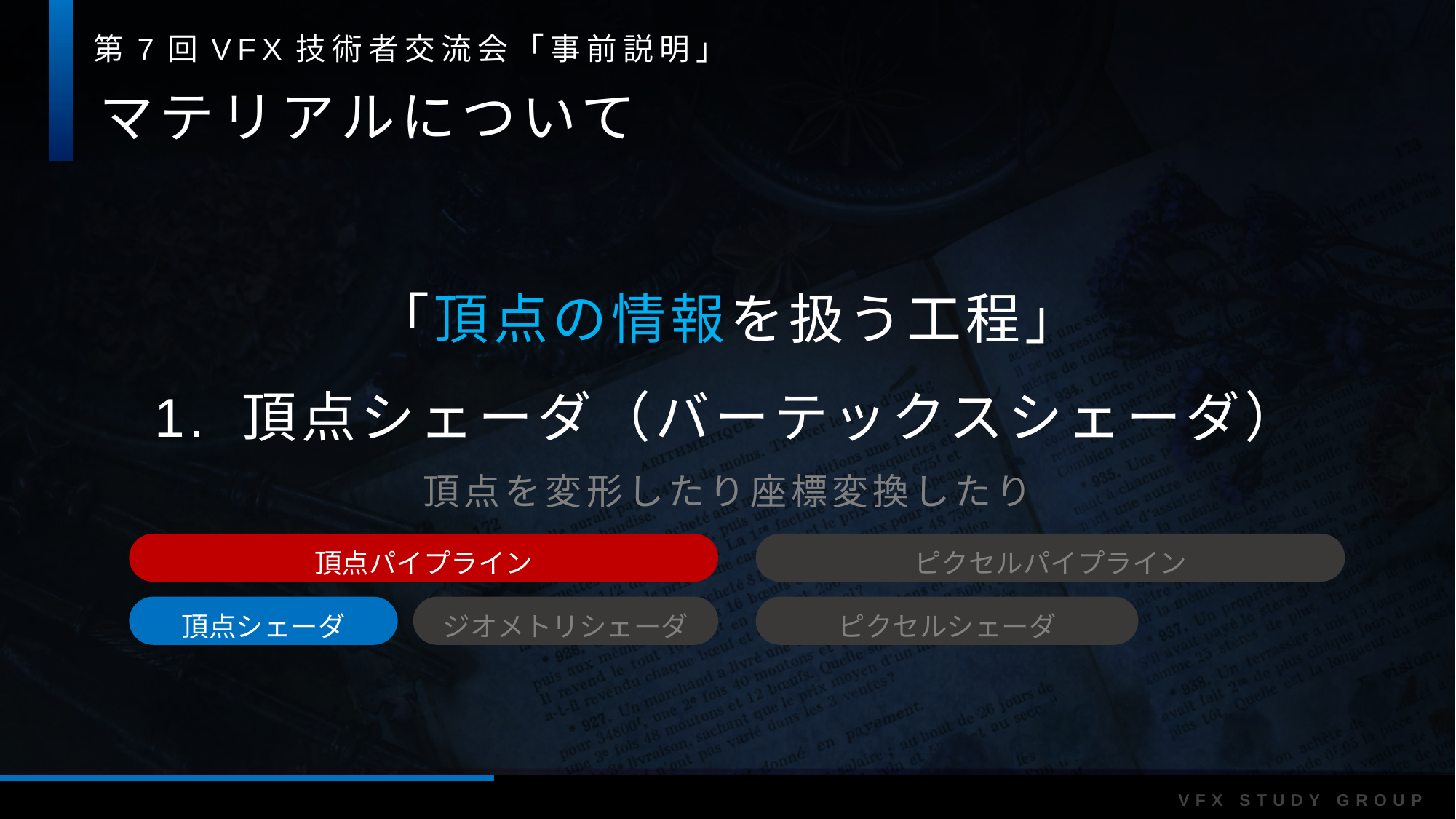

マテリアルについて
「頂点の情報を扱う工程」
1. 頂点シェーダ（バーテックスシェーダ）
頂点を変形したり座標変換したり
頂点パイプライン
ピクセルパイプライン
頂点シェーダ
ジオメトリシェーダ
ピクセルシェーダ